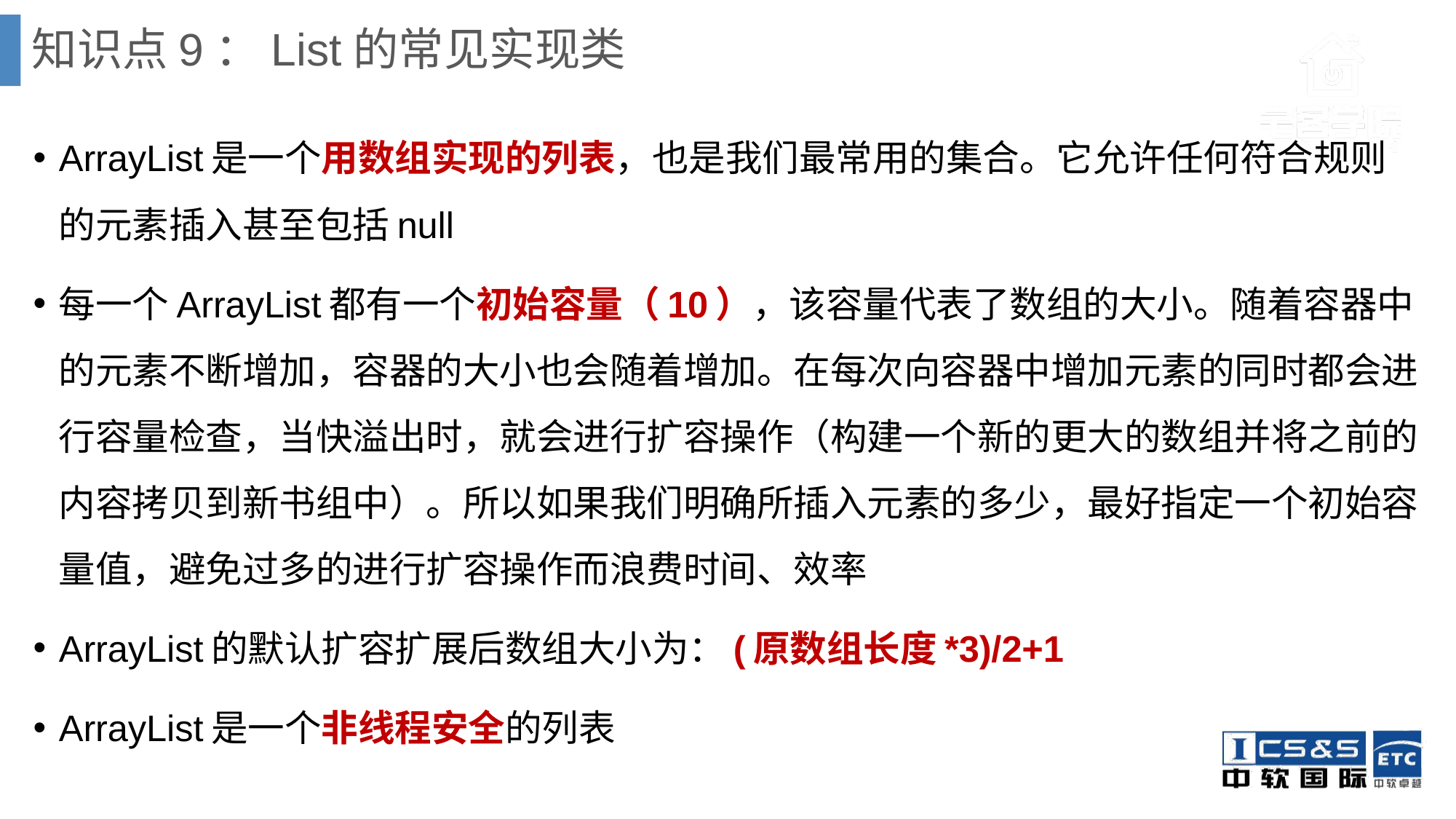

# 知识点9：List的常见实现类
ArrayList是一个用数组实现的列表，也是我们最常用的集合。它允许任何符合规则的元素插入甚至包括null
每一个ArrayList都有一个初始容量（10），该容量代表了数组的大小。随着容器中的元素不断增加，容器的大小也会随着增加。在每次向容器中增加元素的同时都会进行容量检查，当快溢出时，就会进行扩容操作（构建一个新的更大的数组并将之前的内容拷贝到新书组中）。所以如果我们明确所插入元素的多少，最好指定一个初始容量值，避免过多的进行扩容操作而浪费时间、效率
ArrayList的默认扩容扩展后数组大小为：(原数组长度*3)/2+1
ArrayList是一个非线程安全的列表